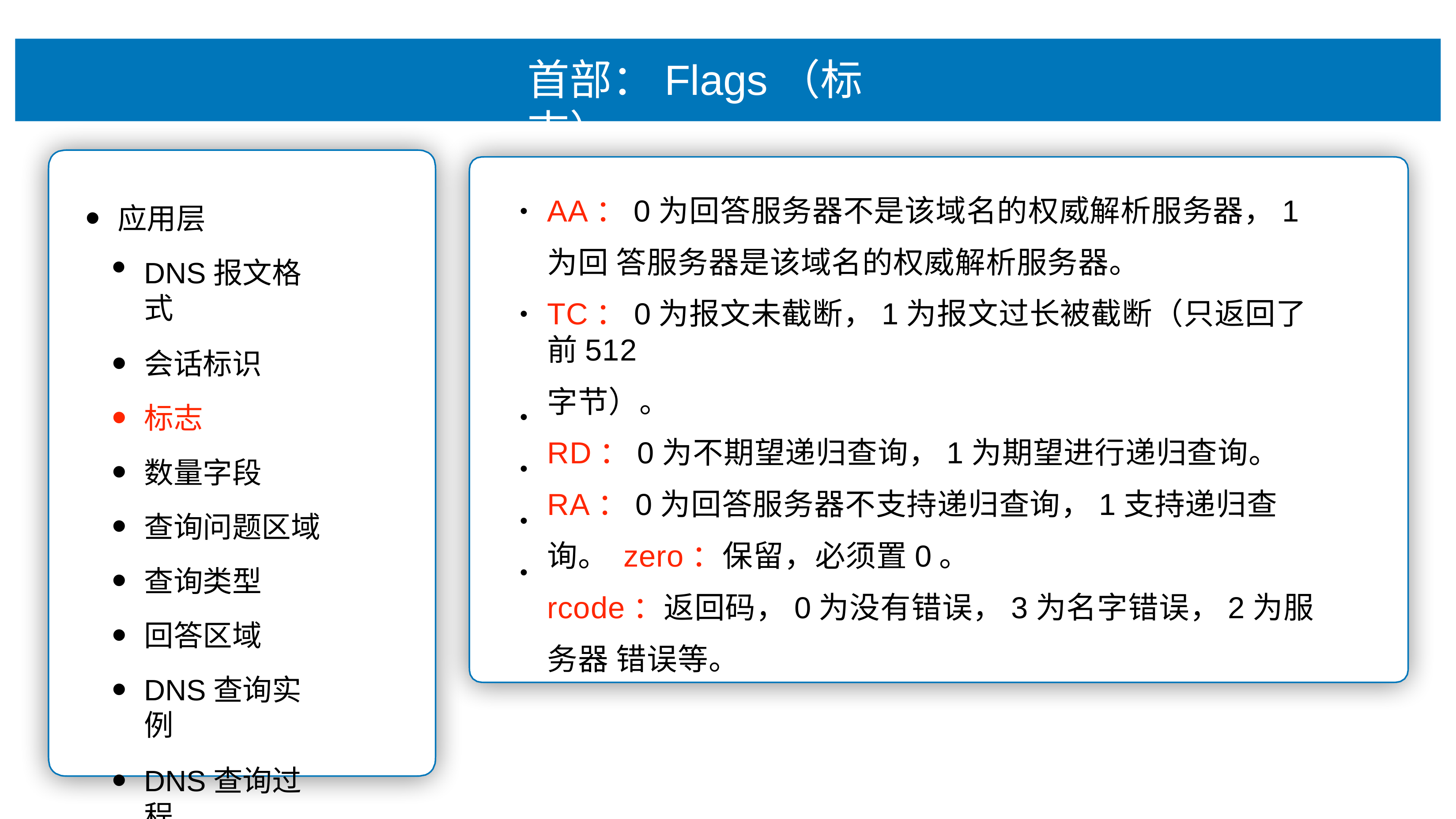

# ⾸部：Flags（标志）

AA：0为回答服务器不是该域名的权威解析服务器，1为回 答服务器是该域名的权威解析服务器。
TC：0为报⽂未截断，1为报⽂过⻓被截断（只返回了前512
字节）。
RD：0为不期望递归查询，1为期望进⾏递归查询。
RA：0为回答服务器不⽀持递归查询，1⽀持递归查询。 zero：保留，必须置0。
rcode：返回码，0为没有错误，3为名字错误，2为服务器 错误等。
应⽤层
DNS报⽂格式
会话标识
标志
数量字段
查询问题区域
查询类型
回答区域
DNS查询实例
DNS查询过程
•
•
•
•
•
•